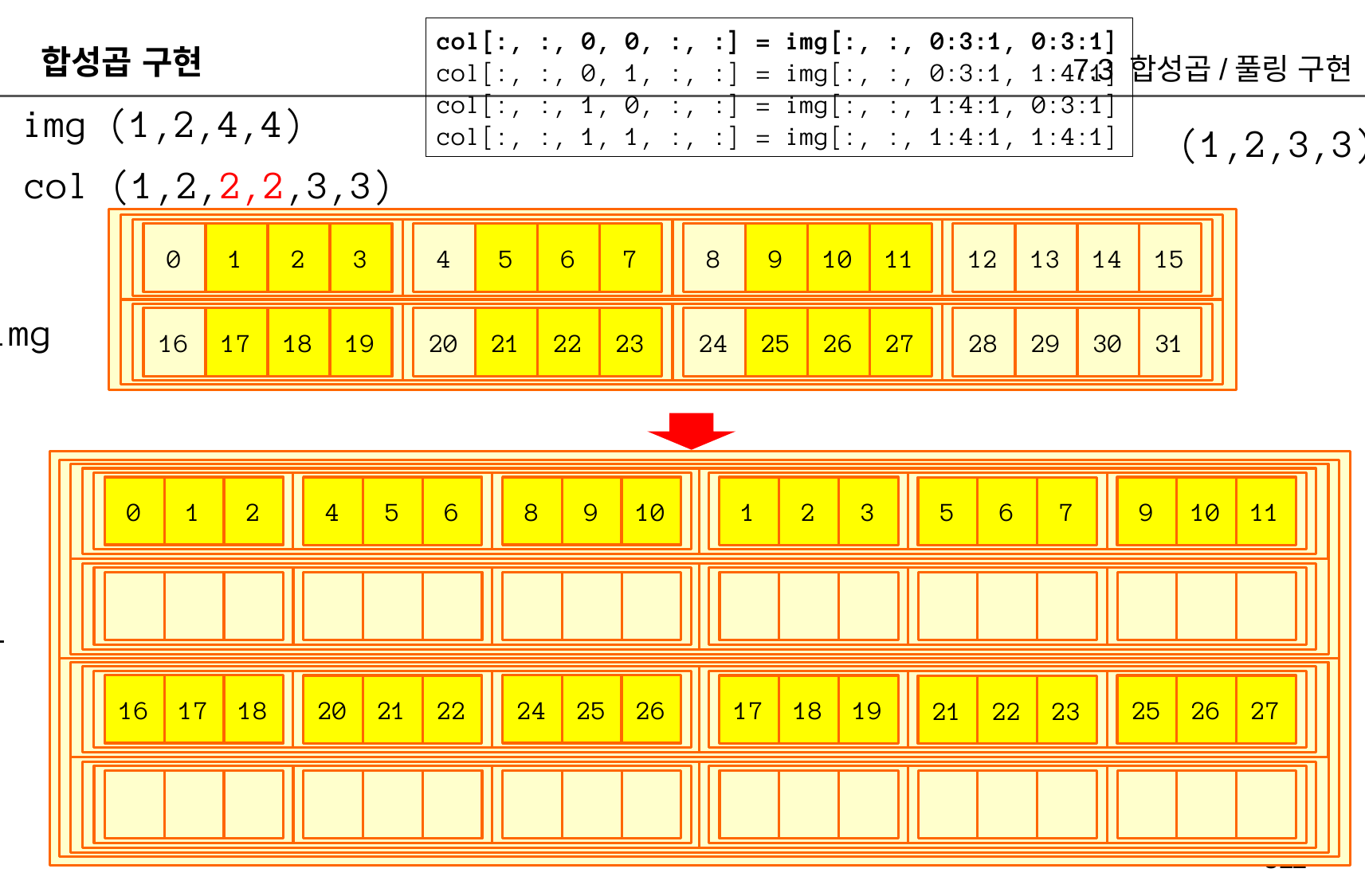

col[:, :, 0, 0, :, :] = img[:, :, 0:3:1, 0:3:1]
col[:, :, 0, 1, :, :] = img[:, :, 0:3:1, 1:4:1]
col[:, :, 1, 0, :, :] = img[:, :, 1:4:1, 0:3:1]
col[:, :, 1, 1, :, :] = img[:, :, 1:4:1, 1:4:1]
합성곱 구현
7.3 합성곱/풀링 구현
img (1,2,4,4)
(1,2,3,3)
col (1,2,2,2,3,3)

0
1
2
3
4
5
6
7
8
9
10
11
12
13
14
15

img

16
17
18
19
20
21
22
23
24
25
26
27
28
29
30
31

0
1
2
8
9
10
4
5
6
1
2
3
9
10
11
5
6
7

col

16
17
18
24
25
26
20
21
22
17
18
19
25
26
27
21
22
23